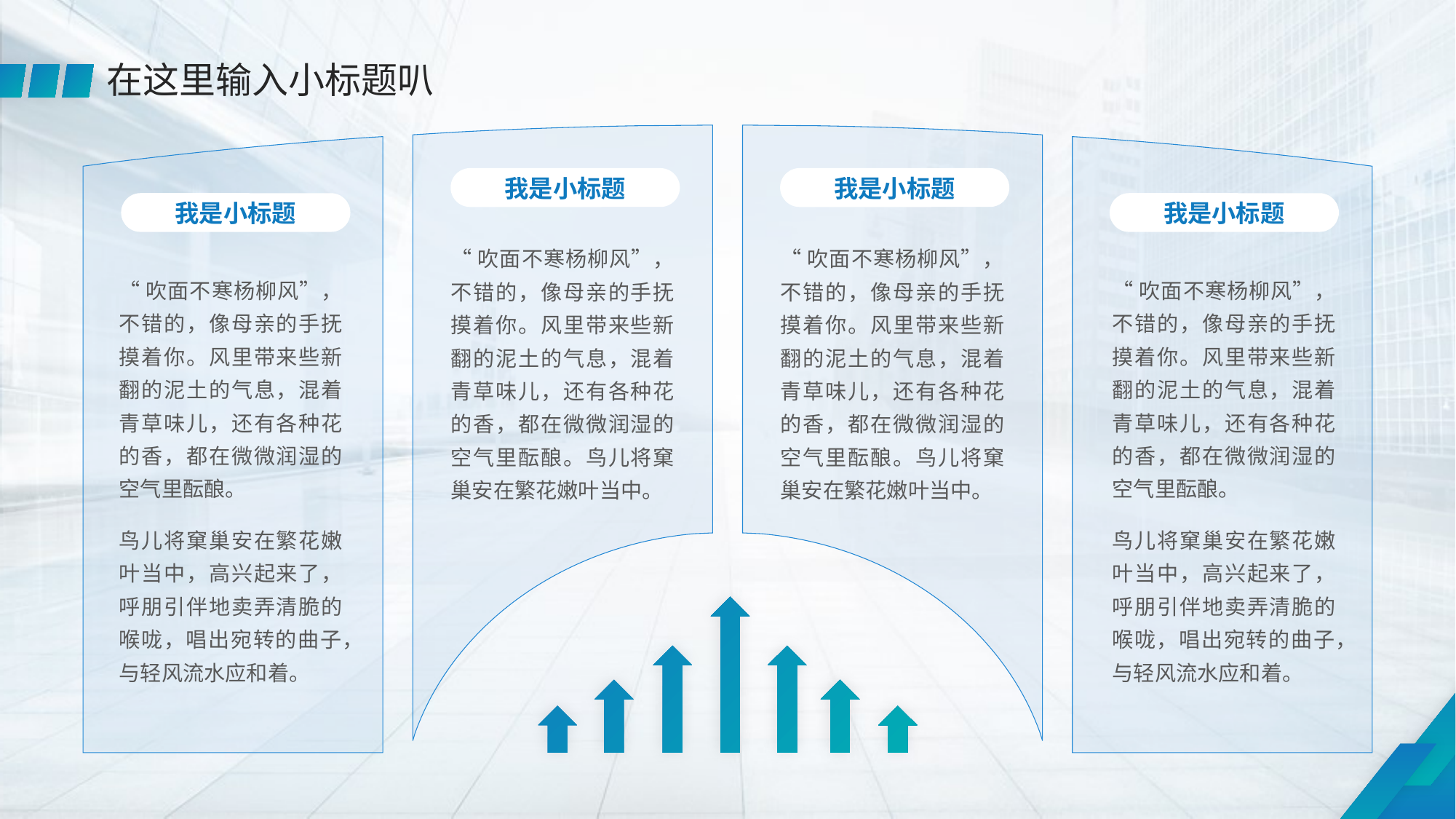

在这里输入小标题叭

我是小标题
我是小标题
我是小标题
我是小标题
“吹面不寒杨柳风”，不错的，像母亲的手抚摸着你。风里带来些新翻的泥土的气息，混着青草味儿，还有各种花的香，都在微微润湿的空气里酝酿。鸟儿将窠巢安在繁花嫩叶当中。
“吹面不寒杨柳风”，不错的，像母亲的手抚摸着你。风里带来些新翻的泥土的气息，混着青草味儿，还有各种花的香，都在微微润湿的空气里酝酿。鸟儿将窠巢安在繁花嫩叶当中。
“吹面不寒杨柳风”，不错的，像母亲的手抚摸着你。风里带来些新翻的泥土的气息，混着青草味儿，还有各种花的香，都在微微润湿的空气里酝酿。
鸟儿将窠巢安在繁花嫩叶当中，高兴起来了，呼朋引伴地卖弄清脆的喉咙，唱出宛转的曲子，与轻风流水应和着。
“吹面不寒杨柳风”，不错的，像母亲的手抚摸着你。风里带来些新翻的泥土的气息，混着青草味儿，还有各种花的香，都在微微润湿的空气里酝酿。
鸟儿将窠巢安在繁花嫩叶当中，高兴起来了，呼朋引伴地卖弄清脆的喉咙，唱出宛转的曲子，与轻风流水应和着。